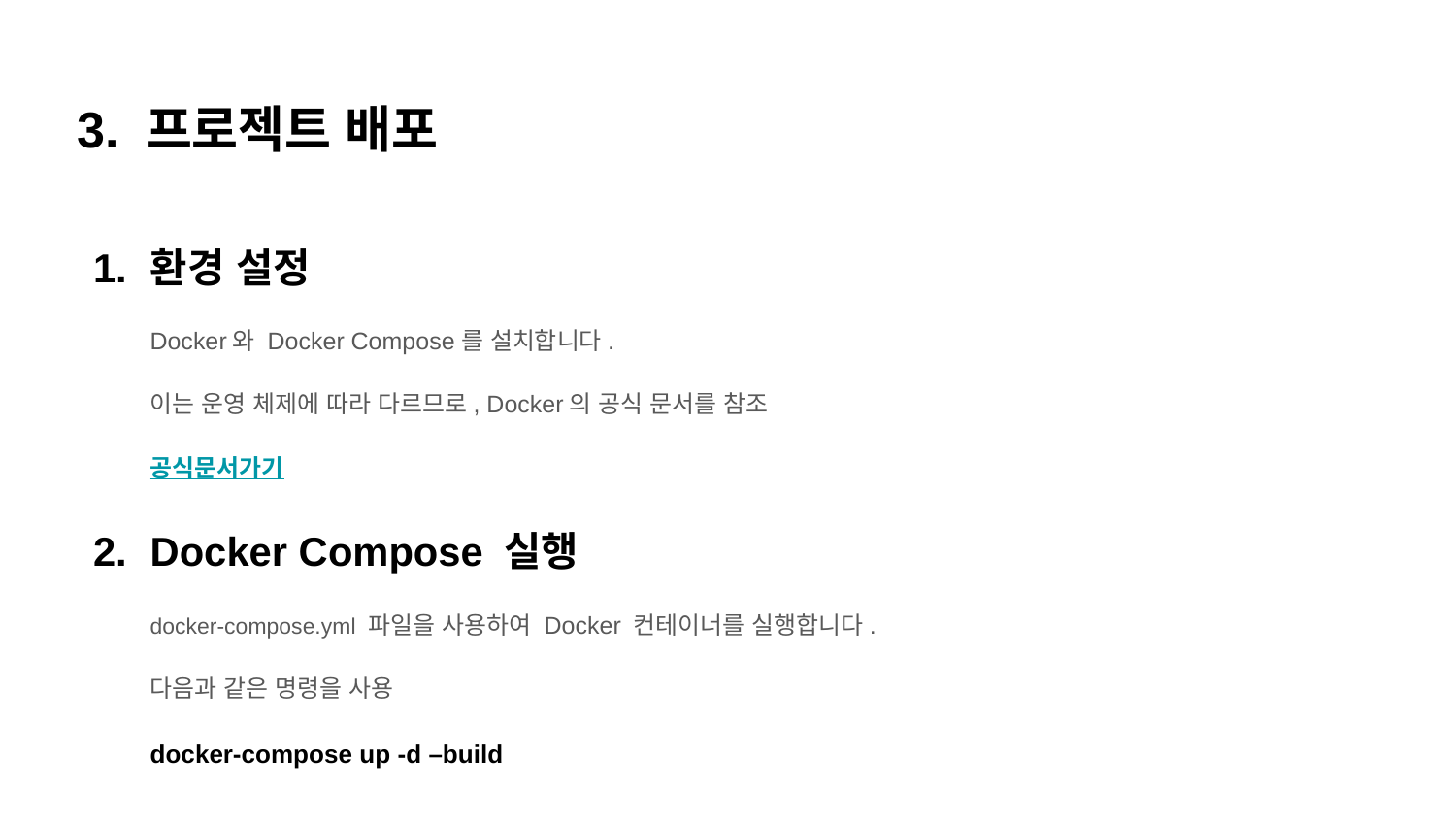

3. 프로젝트 배포
환경 설정
Docker와 Docker Compose를 설치합니다.
이는 운영 체제에 따라 다르므로, Docker의 공식 문서를 참조
공식문서가기
Docker Compose 실행
docker-compose.yml 파일을 사용하여 Docker 컨테이너를 실행합니다.
다음과 같은 명령을 사용
docker-compose up -d –build